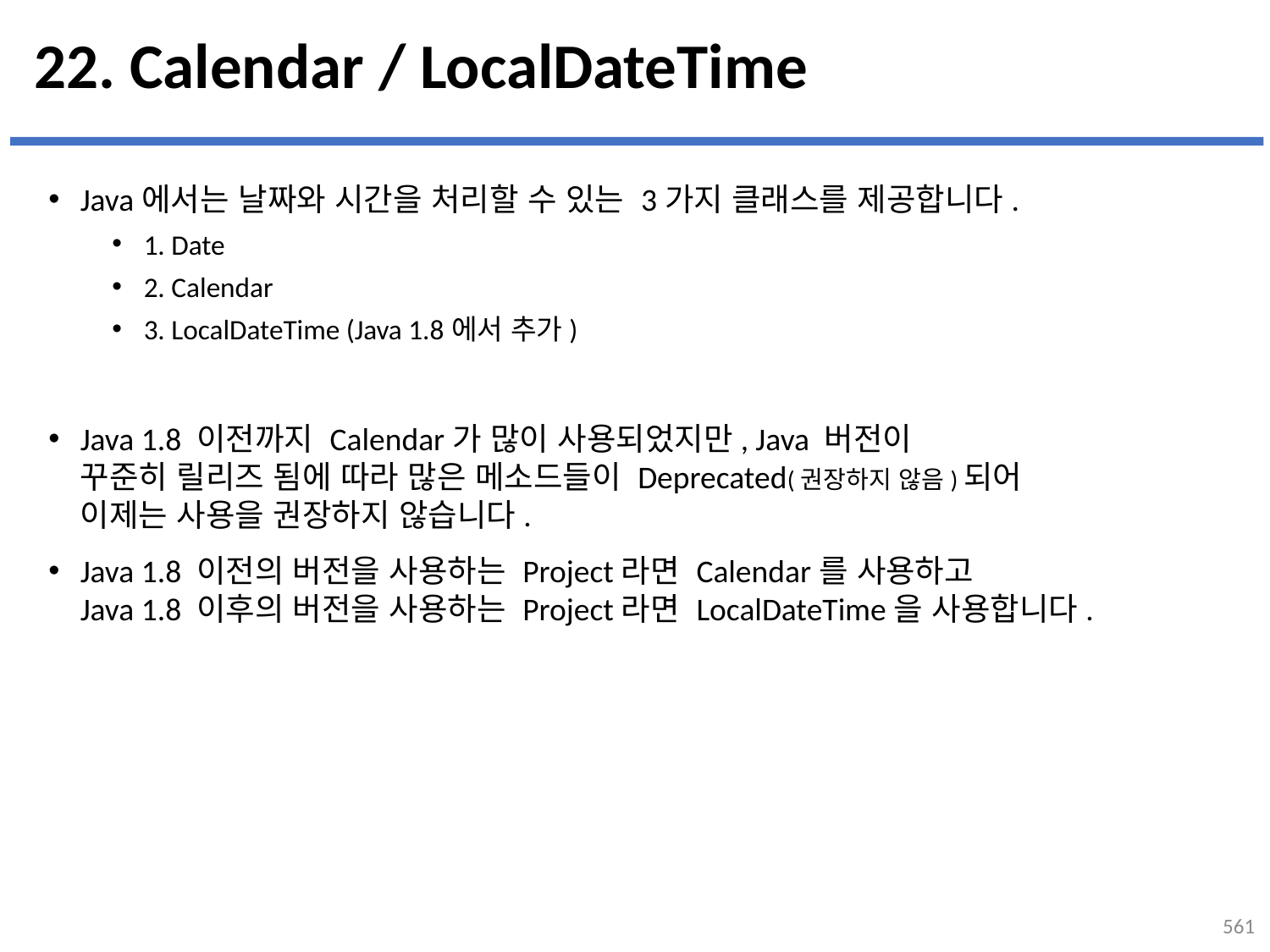

# 22. Calendar / LocalDateTime
Java에서는 날짜와 시간을 처리할 수 있는 3가지 클래스를 제공합니다.
1. Date
2. Calendar
3. LocalDateTime (Java 1.8에서 추가)

Java 1.8 이전까지 Calendar가 많이 사용되었지만, Java 버전이
꾸준히 릴리즈 됨에 따라 많은 메소드들이 Deprecated(권장하지 않음)되어
이제는 사용을 권장하지 않습니다.
Java 1.8 이전의 버전을 사용하는 Project라면 Calendar를 사용하고
Java 1.8 이후의 버전을 사용하는 Project라면 LocalDateTime을 사용합니다.
561